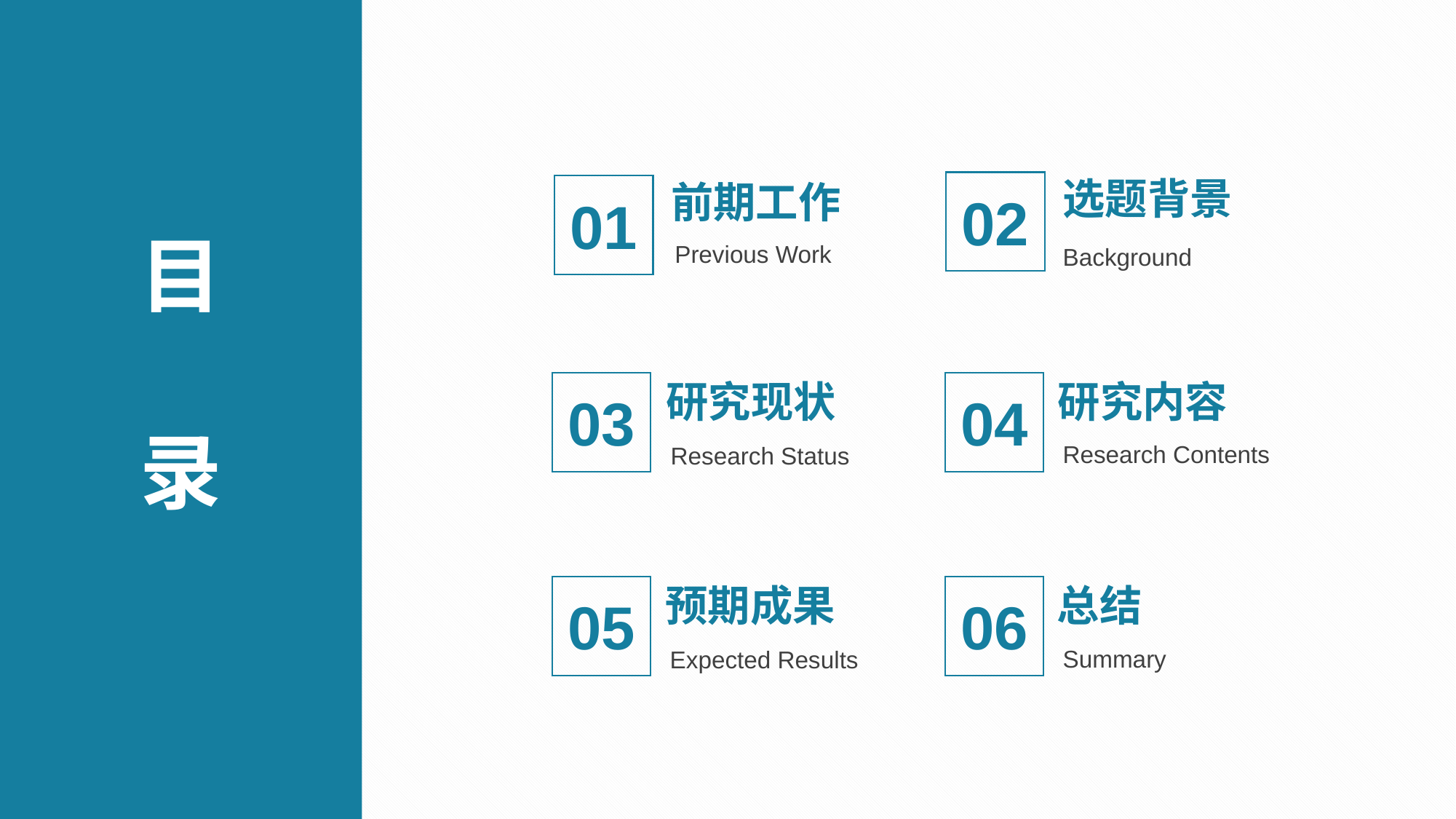

选题背景
前期工作

02
01
目

录
Previous Work
Background
研究现状
研究内容

03
04
Research Contents
Research Status
预期成果
总结

05
06
Summary
Expected Results